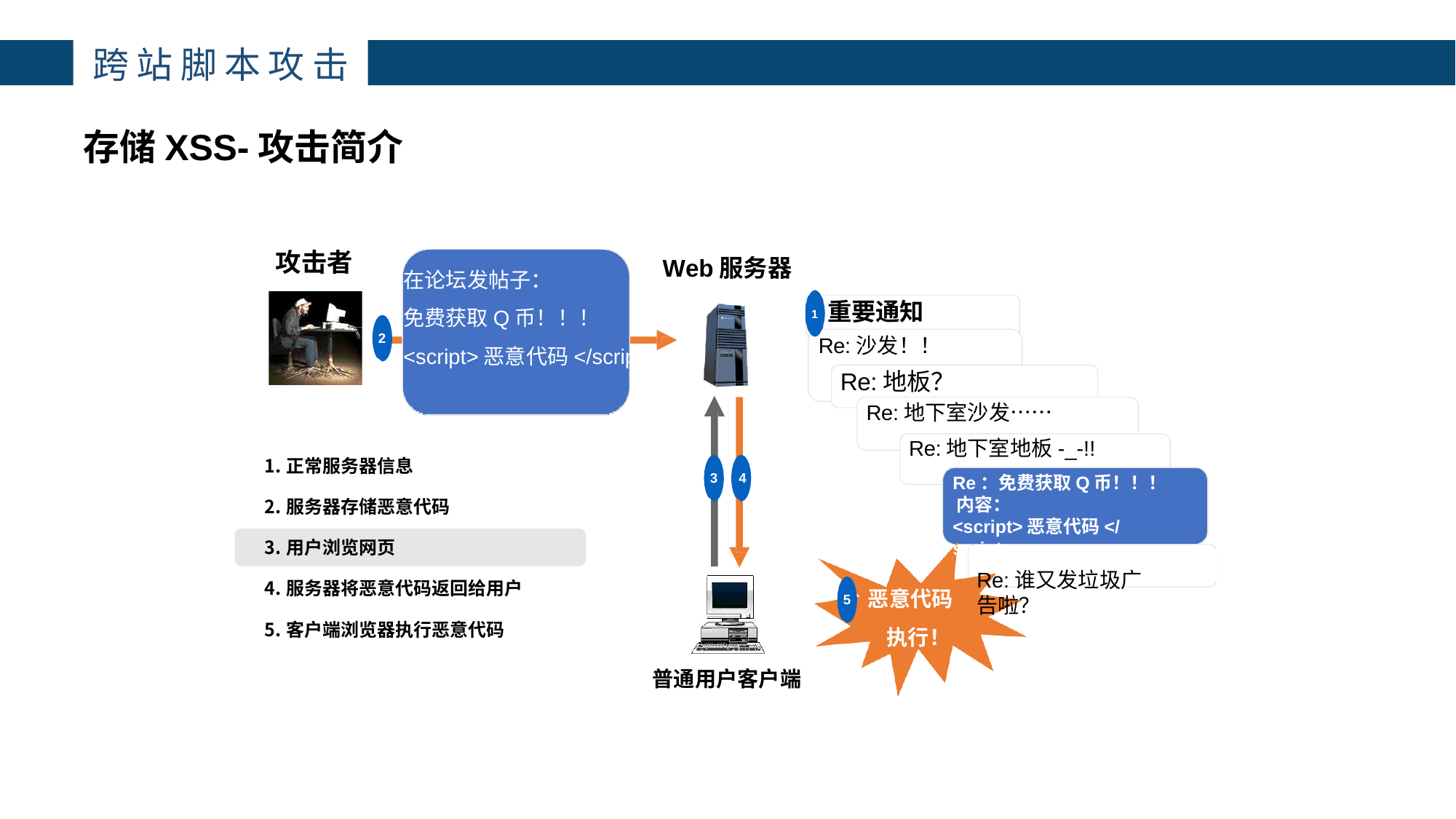

跨站脚本攻击
存储XSS-攻击简介
4
攻击者

Web服务器
在论坛发帖子：
免费获取Q币！！！
<script>恶意代码</script>
1 重要通知
Re:沙发！！
Re:地板？
Re:地下室沙发……
Re:地下室地板-_-!!
Re：免费获取Q币！！！ 内容：
<script>恶意代码</script>
Re:谁又发垃圾广告啦？

2

正常服务器信息
服务器存储恶意代码
用户浏览网页
服务器将恶意代码返回给用户
客户端浏览器执行恶意代码

3	4

恶意代码 执行！

5
普通用户客户端